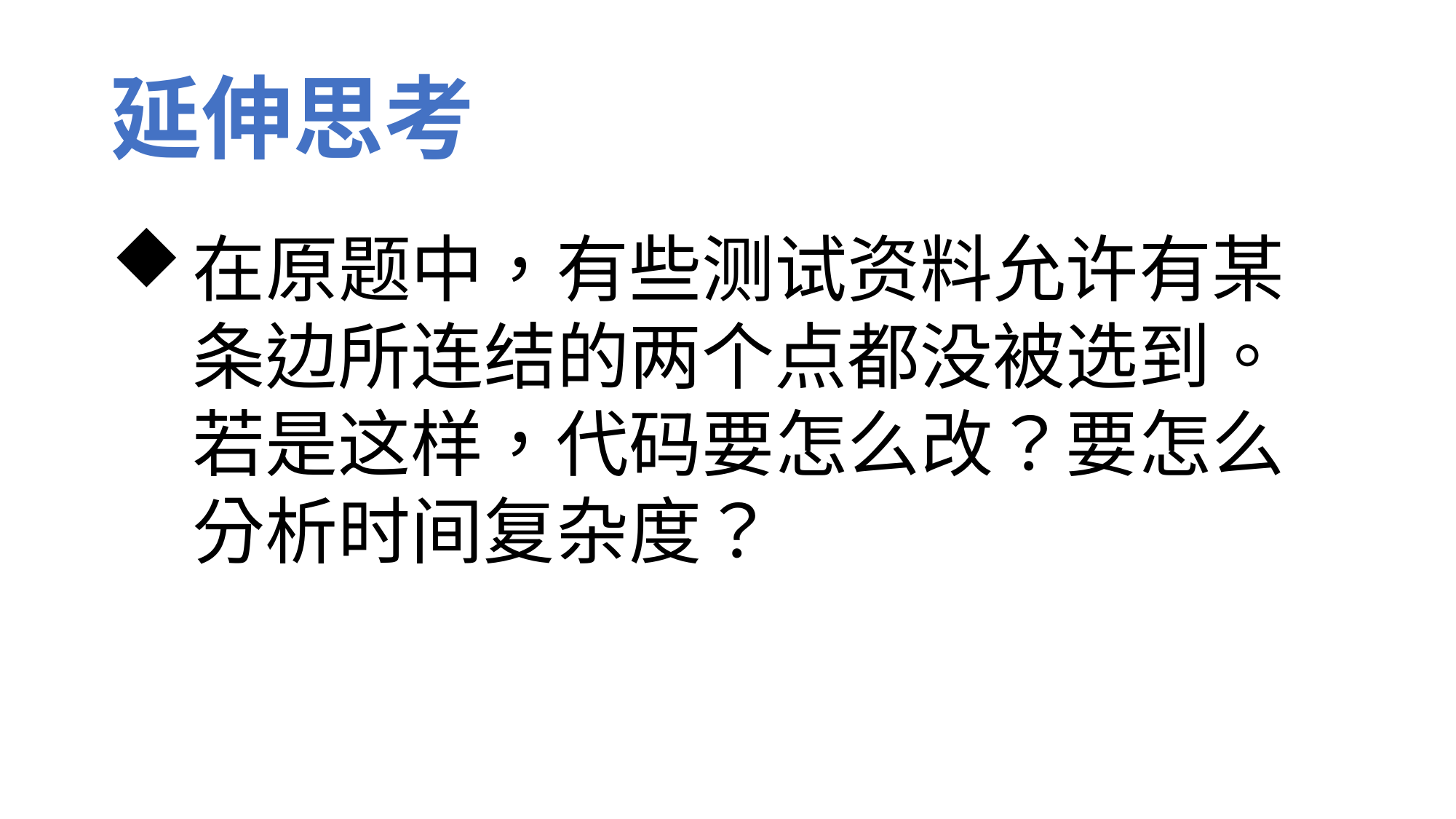

# 延伸思考
在原题中，有些测试资料允许有某条边所连结的两个点都没被选到。若是这样，代码要怎么改？要怎么分析时间复杂度？